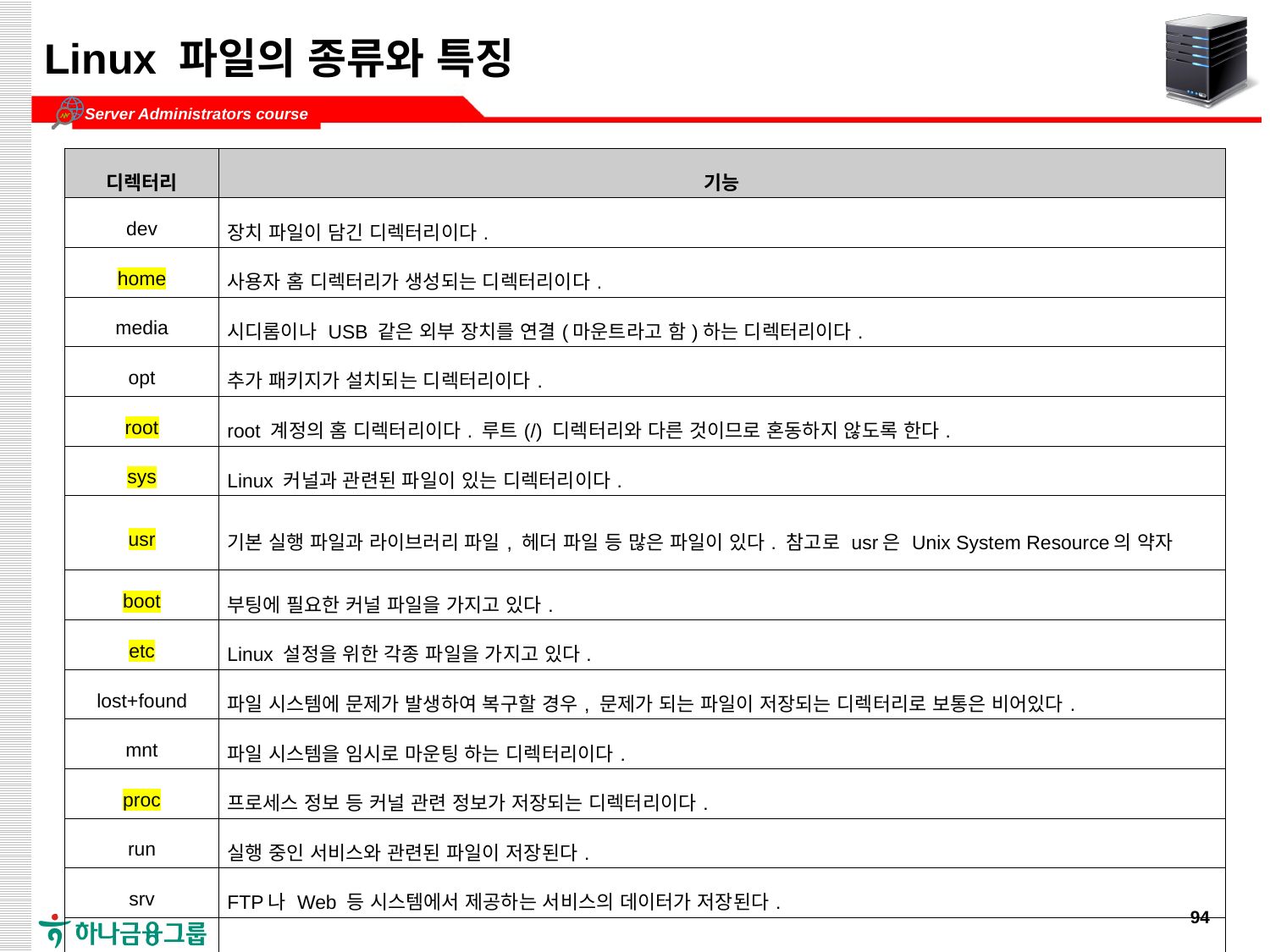

# Linux 파일의 종류와 특징
| 디렉터리 | 기능 |
| --- | --- |
| dev | 장치 파일이 담긴 디렉터리이다. |
| home | 사용자 홈 디렉터리가 생성되는 디렉터리이다. |
| media | 시디롬이나 USB 같은 외부 장치를 연결(마운트라고 함)하는 디렉터리이다. |
| opt | 추가 패키지가 설치되는 디렉터리이다. |
| root | root 계정의 홈 디렉터리이다. 루트(/) 디렉터리와 다른 것이므로 혼동하지 않도록 한다. |
| sys | Linux 커널과 관련된 파일이 있는 디렉터리이다. |
| usr | 기본 실행 파일과 라이브러리 파일, 헤더 파일 등 많은 파일이 있다. 참고로 usr은 Unix System Resource의 약자 |
| boot | 부팅에 필요한 커널 파일을 가지고 있다. |
| etc | Linux 설정을 위한 각종 파일을 가지고 있다. |
| lost+found | 파일 시스템에 문제가 발생하여 복구할 경우, 문제가 되는 파일이 저장되는 디렉터리로 보통은 비어있다. |
| mnt | 파일 시스템을 임시로 마운팅 하는 디렉터리이다. |
| proc | 프로세스 정보 등 커널 관련 정보가 저장되는 디렉터리이다. |
| run | 실행 중인 서비스와 관련된 파일이 저장된다. |
| srv | FTP나 Web 등 시스템에서 제공하는 서비스의 데이터가 저장된다. |
| tmp | 시스템 사용 중에 발생하는 임시 데이터가 저장된다. 이 디렉터리에 있는 파일들은 재부팅 하면 모두 삭제된다. |
| var | 시스템 운영 중에 발생하는 데이터나 로그 등이 저장되는 디렉터리이다. |